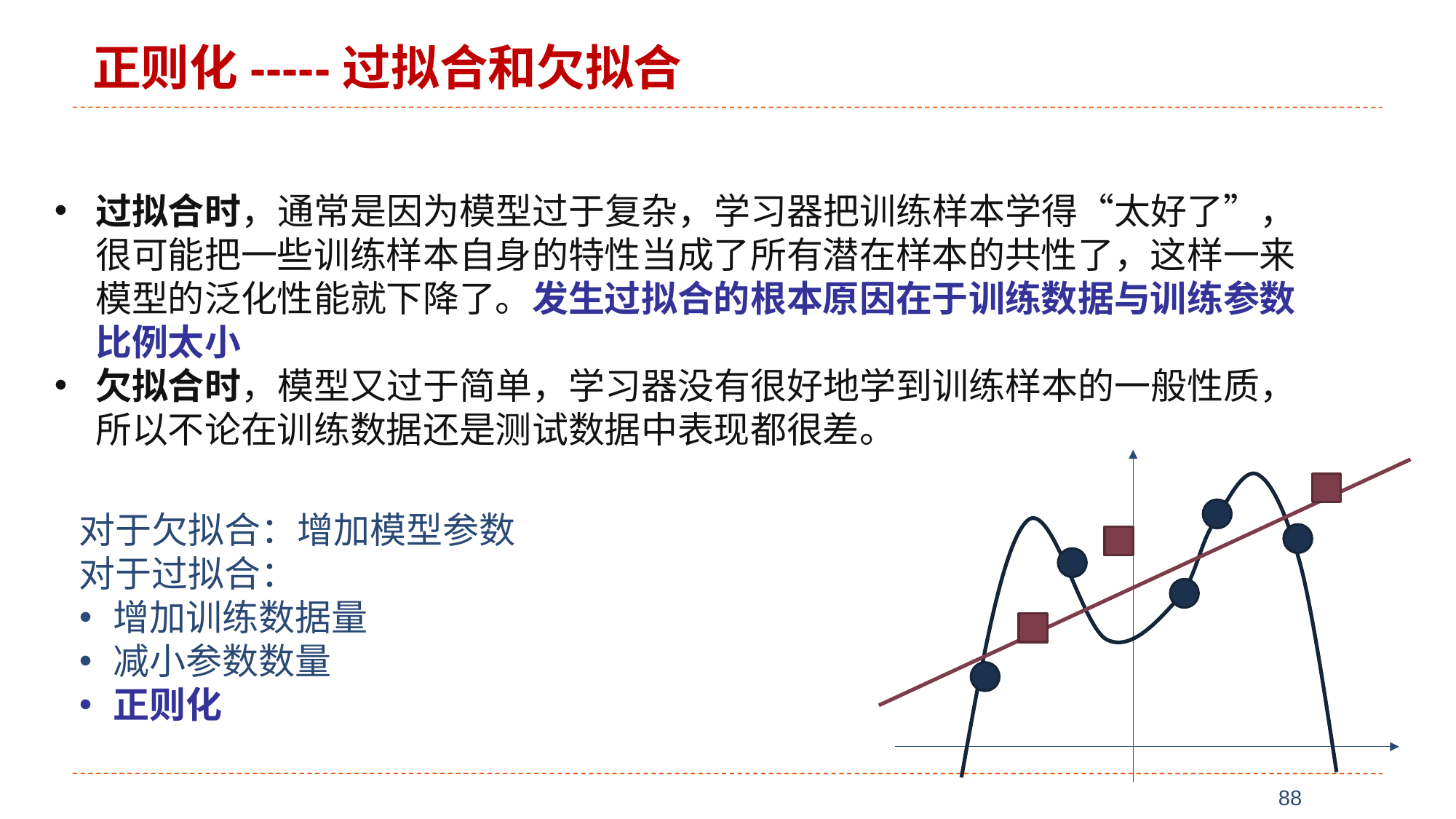

正则化-----过拟合和欠拟合
过拟合时，通常是因为模型过于复杂，学习器把训练样本学得“太好了”，很可能把一些训练样本自身的特性当成了所有潜在样本的共性了，这样一来模型的泛化性能就下降了。发生过拟合的根本原因在于训练数据与训练参数比例太小
欠拟合时，模型又过于简单，学习器没有很好地学到训练样本的一般性质，所以不论在训练数据还是测试数据中表现都很差。

对于欠拟合：增加模型参数
对于过拟合：
增加训练数据量
减小参数数量
正则化